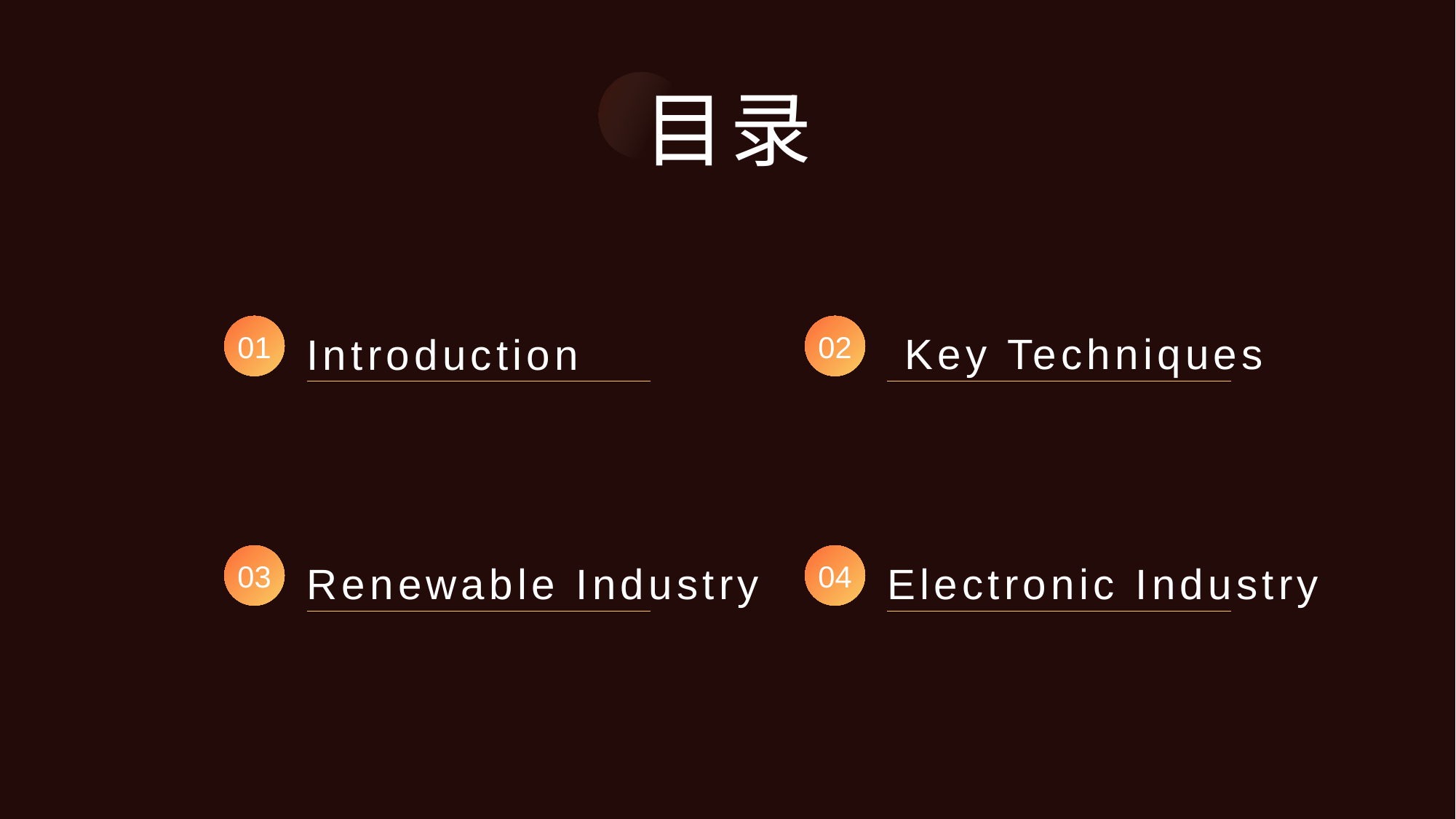

目录
Introduction
 Key Techniques
01
02

Renewable Industry
Electronic Industry
03
04